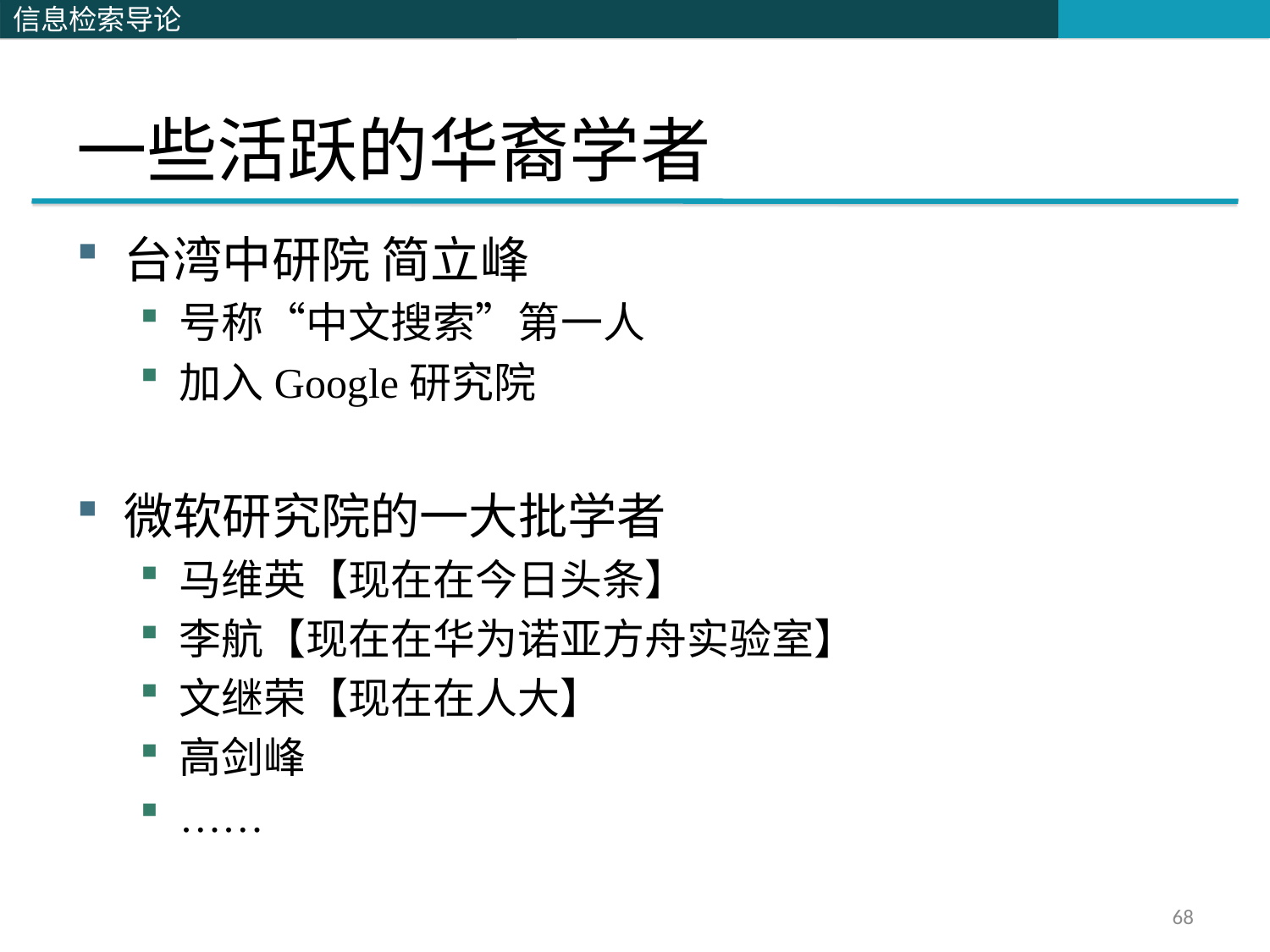

# 一些活跃的华裔学者
台湾中研院 简立峰
号称“中文搜索”第一人
加入Google研究院

微软研究院的一大批学者
马维英【现在在今日头条】
李航【现在在华为诺亚方舟实验室】
文继荣【现在在人大】
高剑峰
……
68